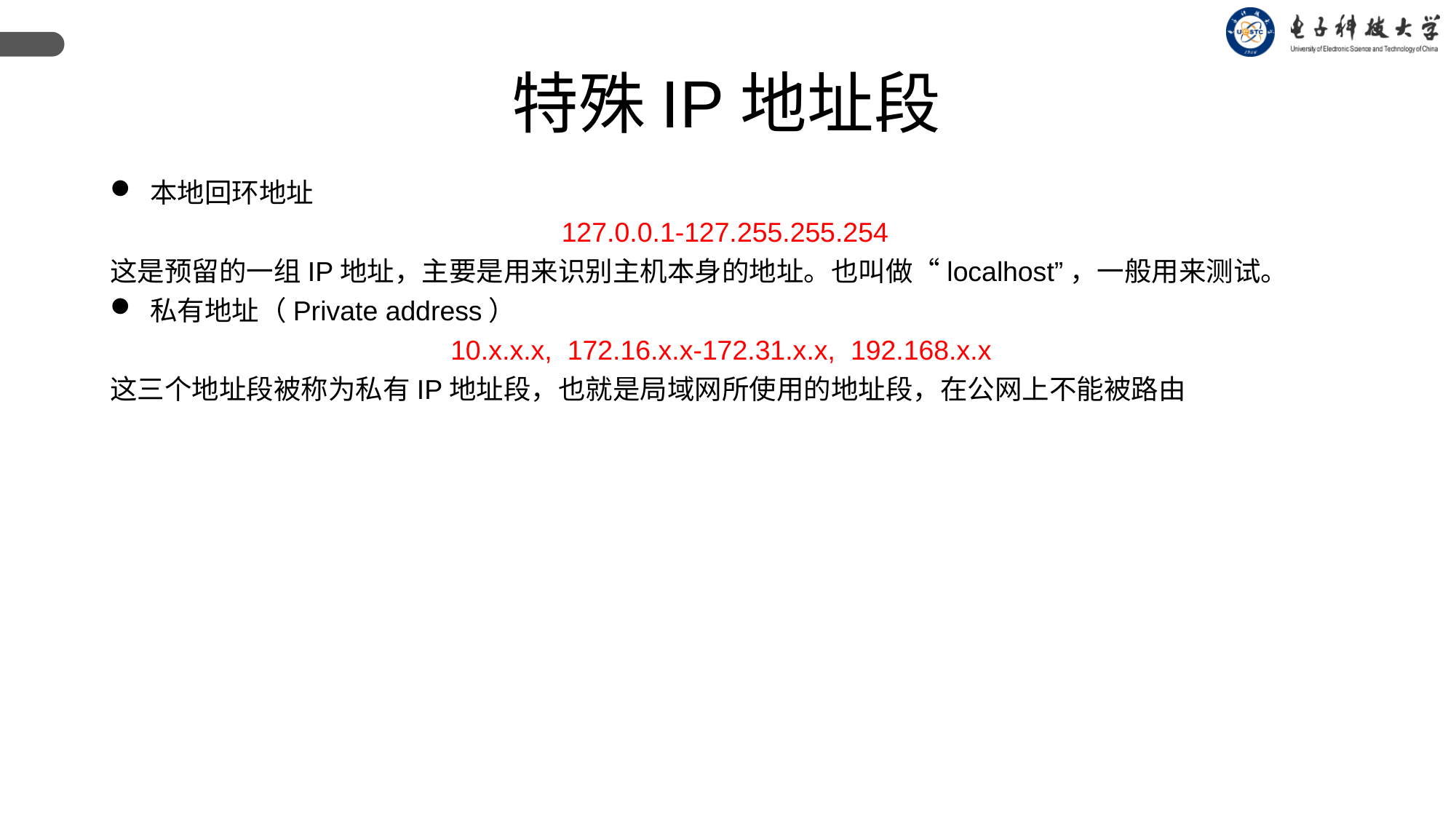

特殊IP地址段
 本地回环地址
127.0.0.1-127.255.255.254
这是预留的一组IP地址，主要是用来识别主机本身的地址。也叫做“localhost”，一般用来测试。
 私有地址（Private address）
10.x.x.x,  172.16.x.x-172.31.x.x,  192.168.x.x
这三个地址段被称为私有IP地址段，也就是局域网所使用的地址段，在公网上不能被路由